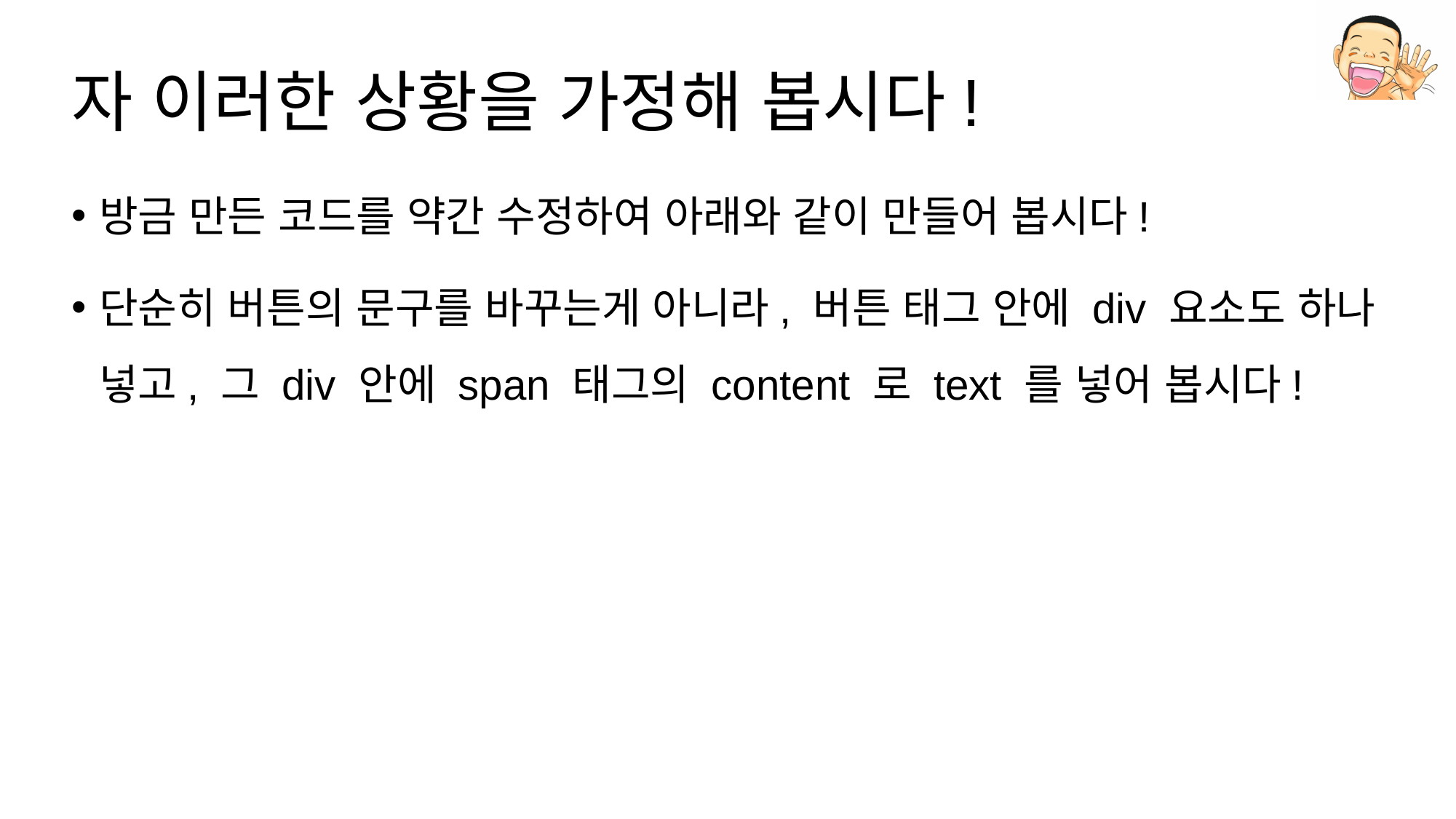

# 자 이러한 상황을 가정해 봅시다!
방금 만든 코드를 약간 수정하여 아래와 같이 만들어 봅시다!
단순히 버튼의 문구를 바꾸는게 아니라, 버튼 태그 안에 div 요소도 하나 넣고, 그 div 안에 span 태그의 content 로 text 를 넣어 봅시다!